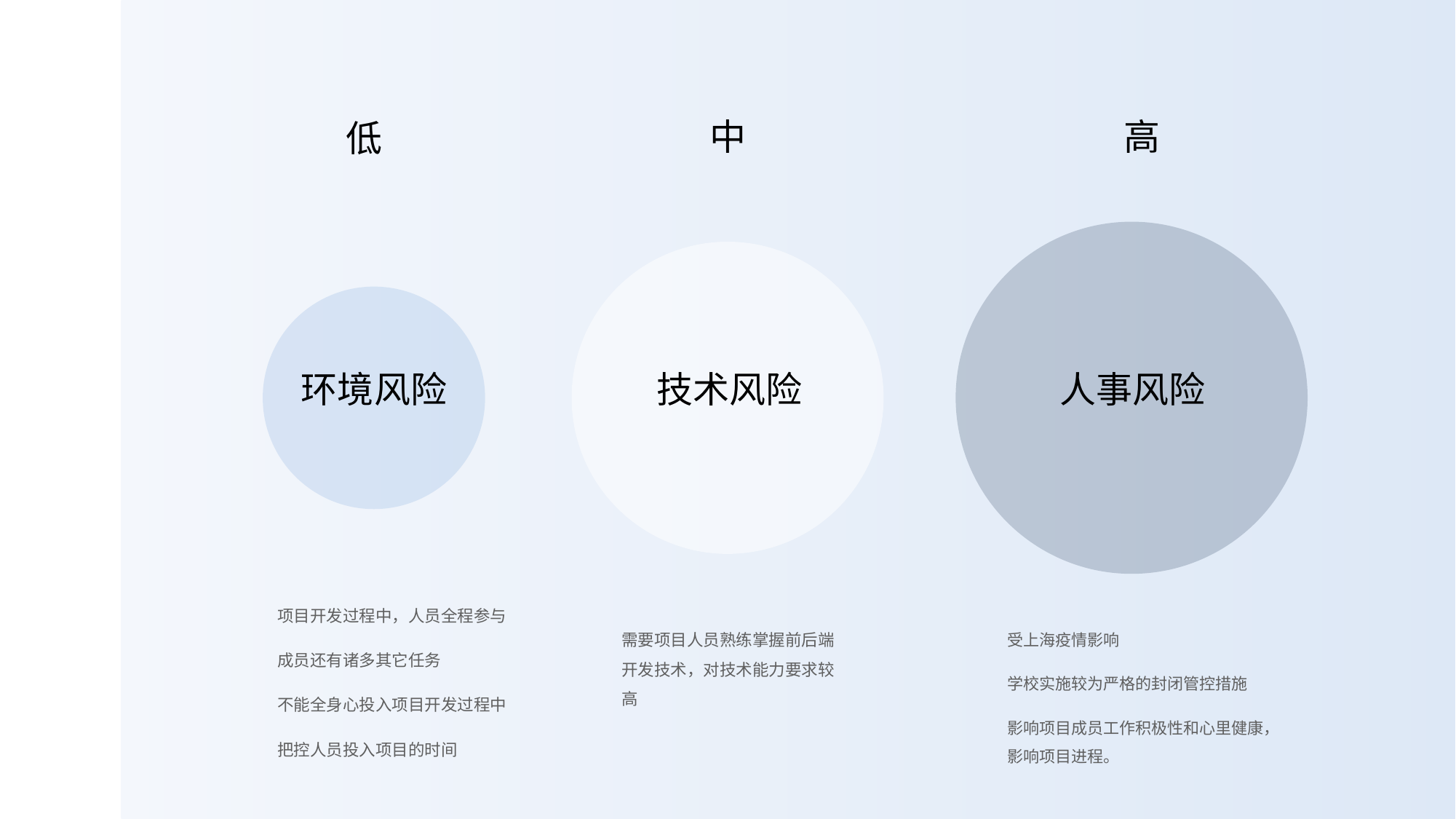

中
高
低

人事风险
环境风险
技术风险
项目开发过程中，人员全程参与
成员还有诸多其它任务
不能全身心投入项目开发过程中
把控人员投入项目的时间
受上海疫情影响
学校实施较为严格的封闭管控措施
影响项目成员工作积极性和心里健康，影响项目进程。
需要项目人员熟练掌握前后端开发技术，对技术能力要求较高